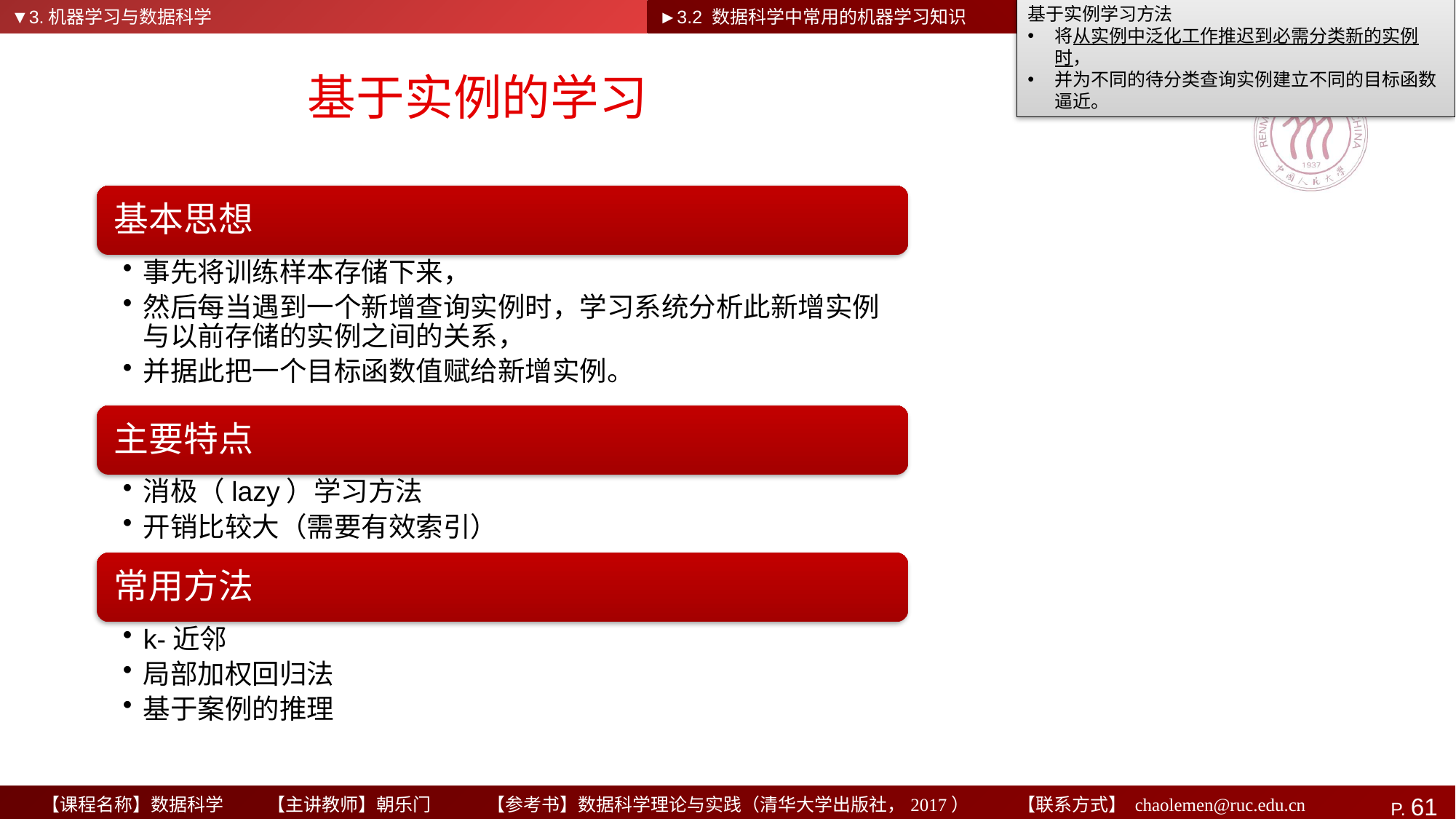

▼3.机器学习与数据科学
►3.2 数据科学中常用的机器学习知识
基于实例学习方法
将从实例中泛化工作推迟到必需分类新的实例时，
并为不同的待分类查询实例建立不同的目标函数逼近。
# 基于实例的学习
基本思想
事先将训练样本存储下来，
然后每当遇到一个新增查询实例时，学习系统分析此新增实例与以前存储的实例之间的关系，
并据此把一个目标函数值赋给新增实例。
主要特点
消极（lazy）学习方法
开销比较大（需要有效索引）
常用方法
k-近邻
局部加权回归法
基于案例的推理